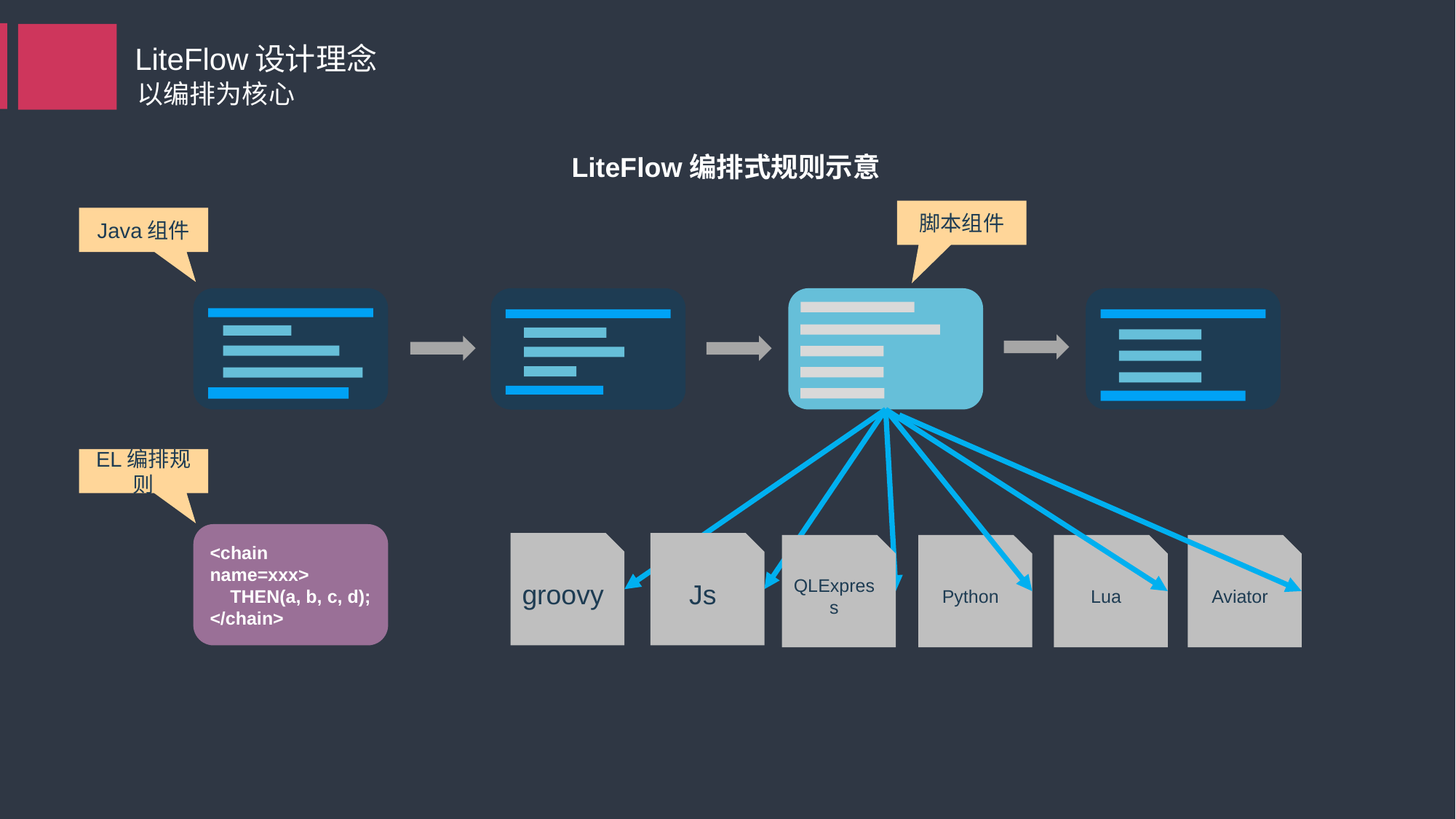

LiteFlow设计理念
以编排为核心
LiteFlow编排式规则示意
脚本组件
Java组件

EL编排规则
<chain name=xxx>
    THEN(a, b, c, d);
</chain>
Js
groovy
QLExpress
Lua
Aviator
Python